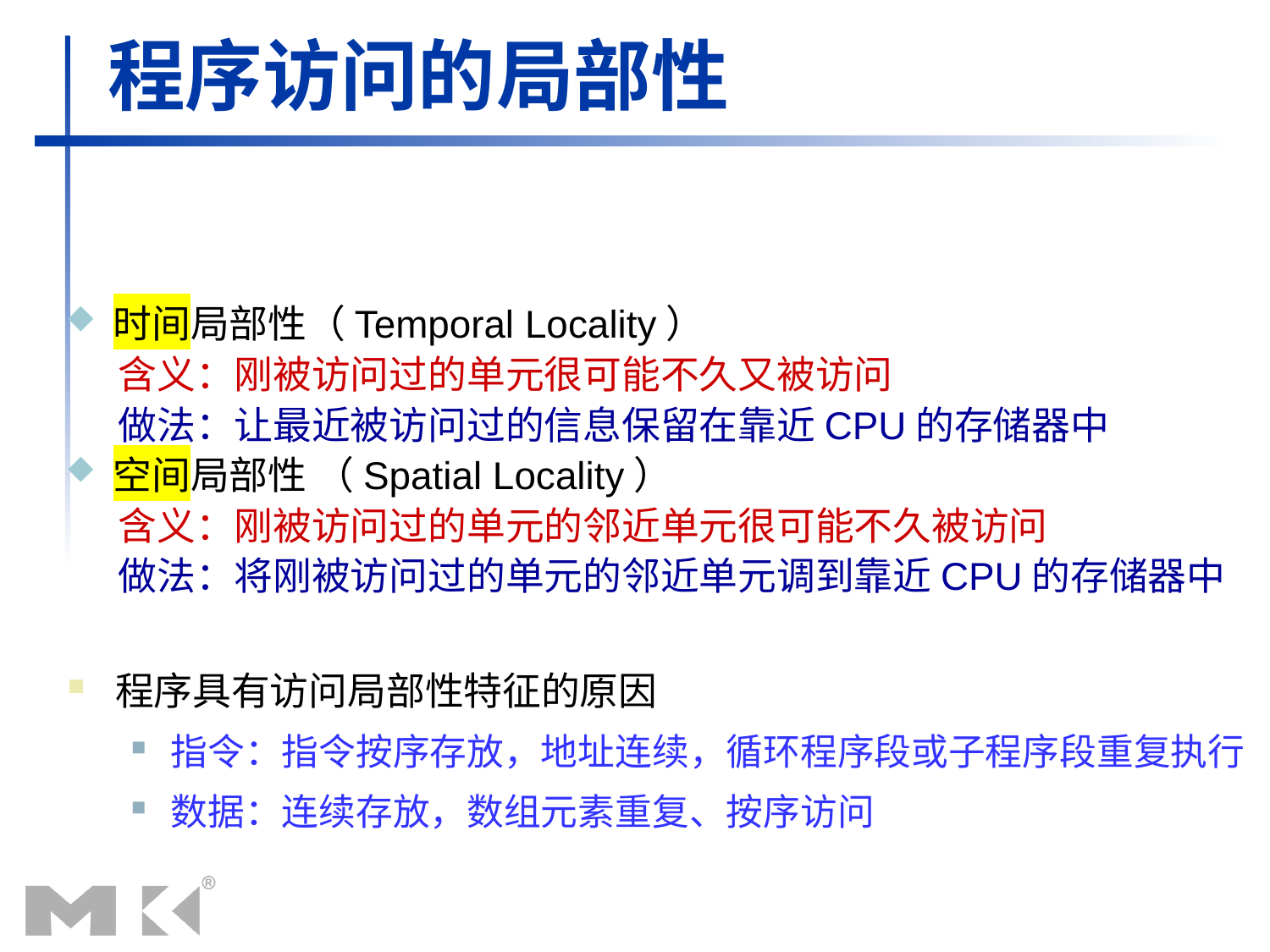

# 程序访问的局部性

程序具有访问局部性特征的原因
指令：指令按序存放，地址连续，循环程序段或子程序段重复执行
数据：连续存放，数组元素重复、按序访问

时间局部性（Temporal Locality）
     含义：刚被访问过的单元很可能不久又被访问
     做法：让最近被访问过的信息保留在靠近CPU的存储器中
空间局部性 （Spatial Locality）
     含义：刚被访问过的单元的邻近单元很可能不久被访问
     做法：将刚被访问过的单元的邻近单元调到靠近CPU的存储器中